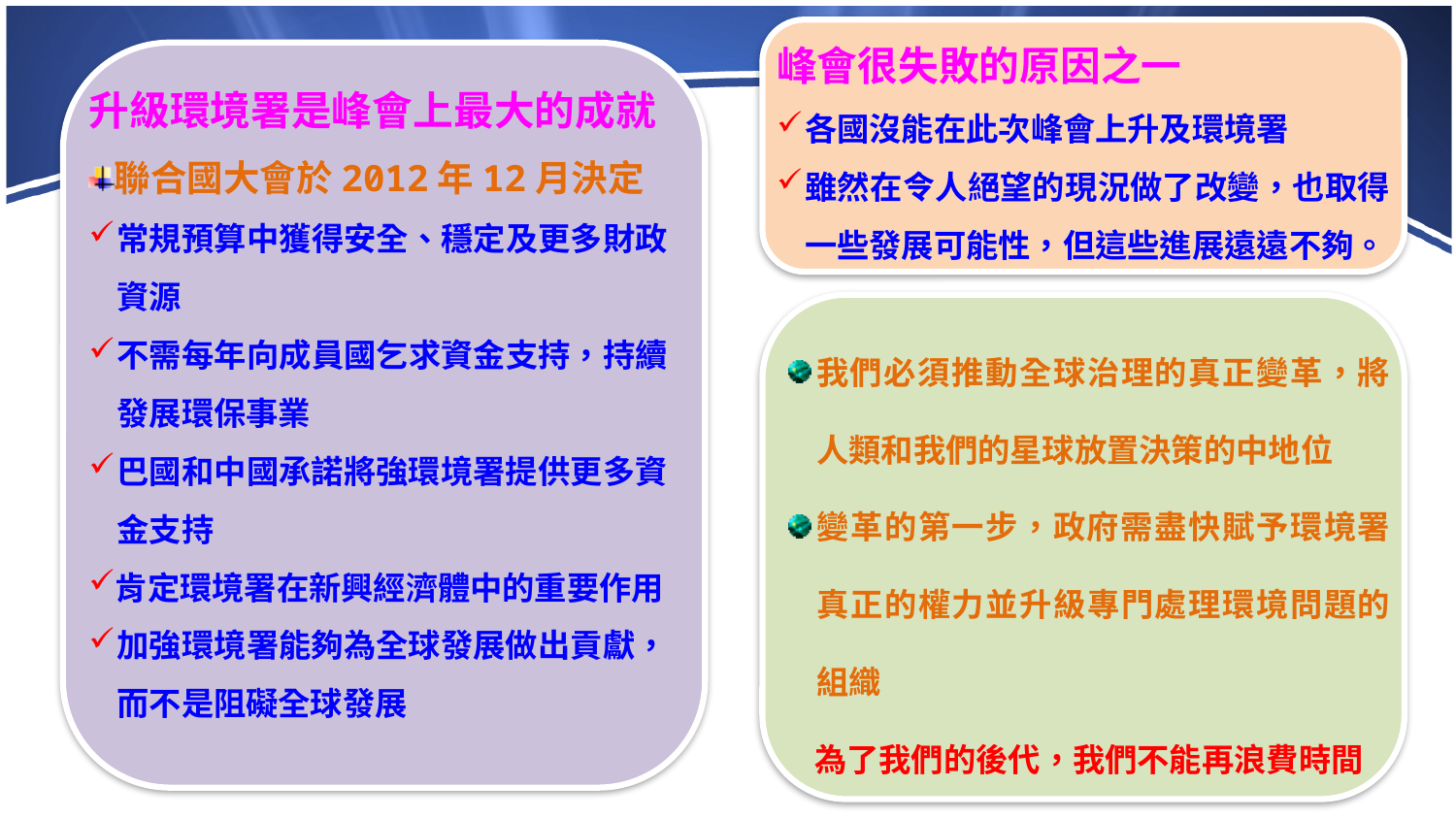

峰會很失敗的原因之一
各國沒能在此次峰會上升及環境署
雖然在令人絕望的現況做了改變，也取得一些發展可能性，但這些進展遠遠不夠。

升級環境署是峰會上最大的成就
聯合國大會於2012年12月決定
常規預算中獲得安全、穩定及更多財政資源
不需每年向成員國乞求資金支持，持續發展環保事業
巴國和中國承諾將強環境署提供更多資金支持
肯定環境署在新興經濟體中的重要作用
加強環境署能夠為全球發展做出貢獻，而不是阻礙全球發展

我們必須推動全球治理的真正變革，將人類和我們的星球放置決策的中地位
變革的第一步，政府需盡快賦予環境署真正的權力並升級專門處理環境問題的組織
為了我們的後代，我們不能再浪費時間